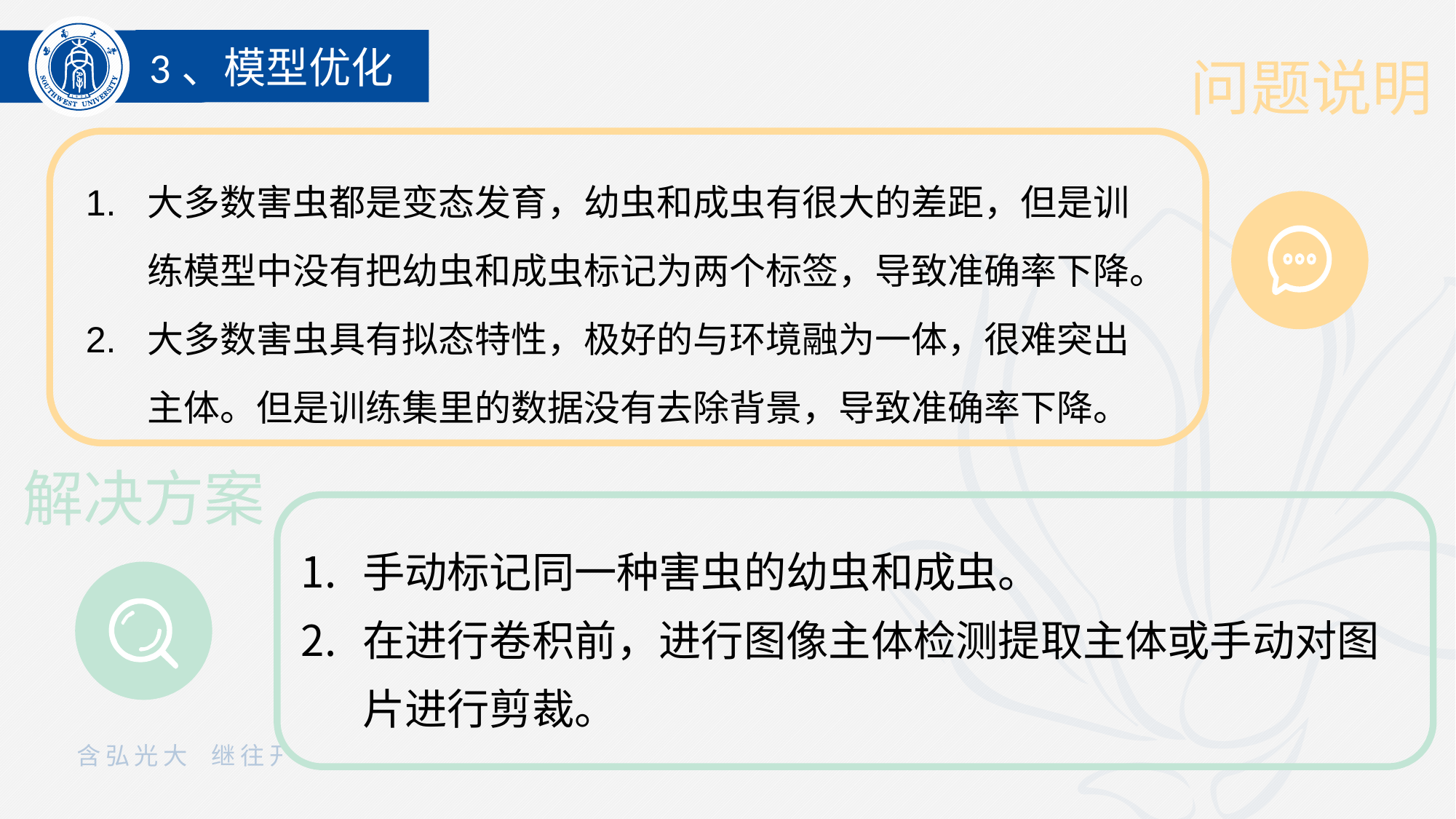

3、模型优化
问题说明

大多数害虫都是变态发育，幼虫和成虫有很大的差距，但是训练模型中没有把幼虫和成虫标记为两个标签，导致准确率下降。
大多数害虫具有拟态特性，极好的与环境融为一体，很难突出主体。但是训练集里的数据没有去除背景，导致准确率下降。

解决方案
手动标记同一种害虫的幼虫和成虫。
在进行卷积前，进行图像主体检测提取主体或手动对图片进行剪裁。